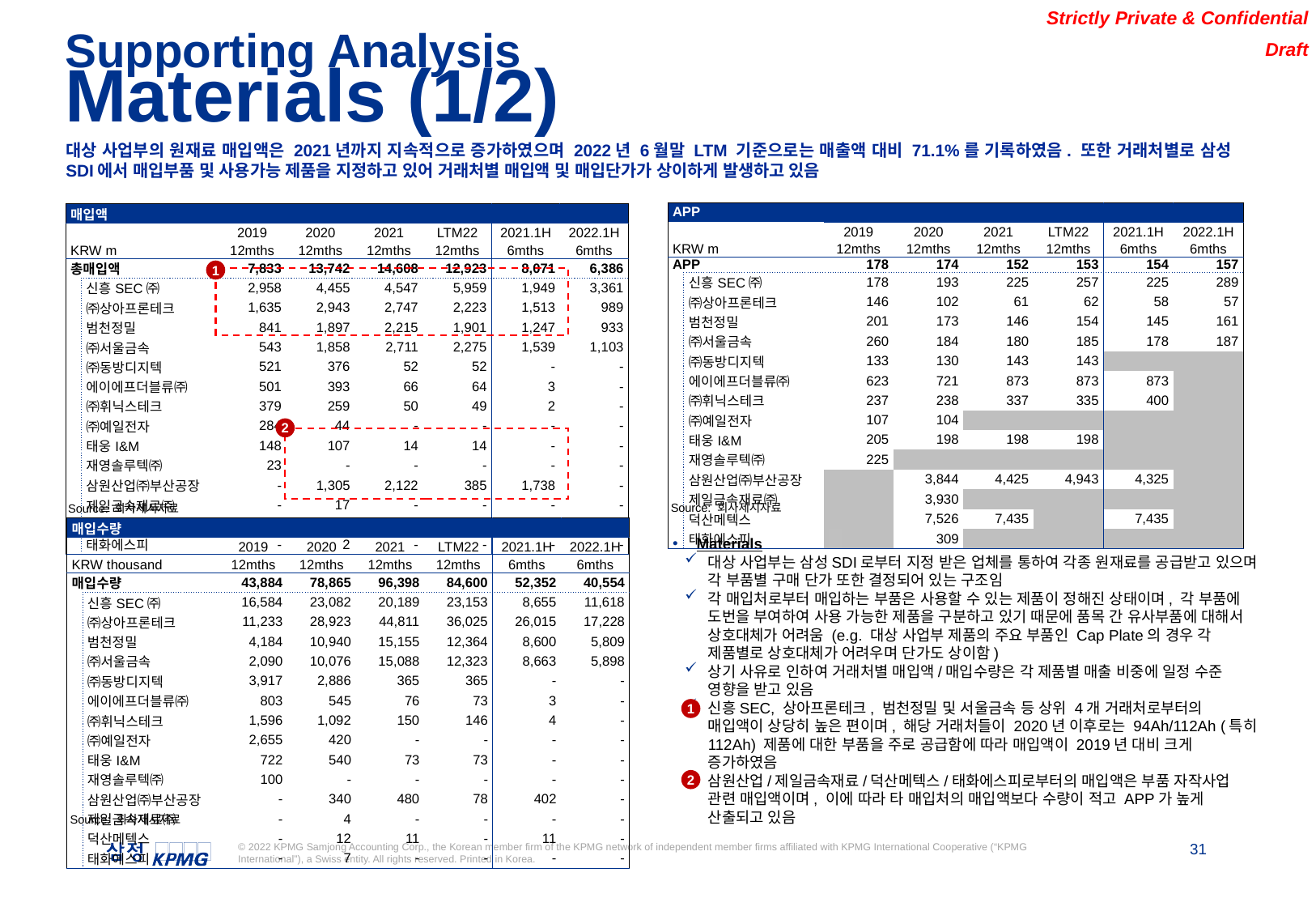

Supporting Analysis
Materials (1/2)
대상 사업부의 원재료 매입액은 2021년까지 지속적으로 증가하였으며 2022년 6월말 LTM 기준으로는 매출액 대비 71.1%를 기록하였음. 또한 거래처별로 삼성SDI에서 매입부품 및 사용가능 제품을 지정하고 있어 거래처별 매입액 및 매입단가가 상이하게 발생하고 있음
| APP |  |  |  |  |  |  |  |
| --- | --- | --- | --- | --- | --- | --- | --- |
|  |  | 2019 | 2020 | 2021 | LTM22 | 2021.1H | 2022.1H |
| KRW m |  | 12mths | 12mths | 12mths | 12mths | 6mths | 6mths |
| APP |  | 178 | 174 | 152 | 153 | 154 | 157 |
|  | 신흥SEC㈜ | 178 | 193 | 225 | 257 | 225 | 289 |
|  | ㈜상아프론테크 | 146 | 102 | 61 | 62 | 58 | 57 |
|  | 범천정밀 | 201 | 173 | 146 | 154 | 145 | 161 |
|  | ㈜서울금속 | 260 | 184 | 180 | 185 | 178 | 187 |
|  | ㈜동방디지텍 | 133 | 130 | 143 | 143 |  |  |
|  | 에이에프더블류㈜ | 623 | 721 | 873 | 873 | 873 |  |
|  | ㈜휘닉스테크 | 237 | 238 | 337 | 335 | 400 |  |
|  | ㈜예일전자 | 107 | 104 |  |  |  |  |
|  | 태웅I&M | 205 | 198 | 198 | 198 |  |  |
|  | 재영솔루텍㈜ | 225 |  |  |  |  |  |
|  | 삼원산업㈜부산공장 |  | 3,844 | 4,425 | 4,943 | 4,325 |  |
|  | 제일금속재료㈜ |  | 3,930 |  |  |  |  |
|  | 덕산메텍스 |  | 7,526 | 7,435 |  | 7,435 |  |
|  | 태화에스피 |  | 309 |  |  |  |  |
| 매입액 |  |  |  |  |  |  |  |
| --- | --- | --- | --- | --- | --- | --- | --- |
|  |  | 2019 | 2020 | 2021 | LTM22 | 2021.1H | 2022.1H |
| KRW m |  | 12mths | 12mths | 12mths | 12mths | 6mths | 6mths |
| 총매입액 |  | 7,833 | 13,742 | 14,608 | 12,923 | 8,071 | 6,386 |
|  | 신흥SEC㈜ | 2,958 | 4,455 | 4,547 | 5,959 | 1,949 | 3,361 |
|  | ㈜상아프론테크 | 1,635 | 2,943 | 2,747 | 2,223 | 1,513 | 989 |
|  | 범천정밀 | 841 | 1,897 | 2,215 | 1,901 | 1,247 | 933 |
|  | ㈜서울금속 | 543 | 1,858 | 2,711 | 2,275 | 1,539 | 1,103 |
|  | ㈜동방디지텍 | 521 | 376 | 52 | 52 | - | - |
|  | 에이에프더블류㈜ | 501 | 393 | 66 | 64 | 3 | - |
|  | ㈜휘닉스테크 | 379 | 259 | 50 | 49 | 2 | - |
|  | ㈜예일전자 | 284 | 44 | - | - | - | - |
|  | 태웅I&M | 148 | 107 | 14 | 14 | - | - |
|  | 재영솔루텍㈜ | 23 | - | - | - | - | - |
|  | 삼원산업㈜부산공장 | - | 1,305 | 2,122 | 385 | 1,738 | - |
|  | 제일금속재료㈜ | - | 17 | - | - | - | - |
|  | 덕산메텍스 | - | 87 | 82 | - | 82 | - |
|  | 태화에스피 | - | 2 | - | - | - | - |
1

2

Source: 회사제시자료
Source: 회사제시자료
| 매입수량 |  |  |  |  |  |  |  |
| --- | --- | --- | --- | --- | --- | --- | --- |
|  |  | 2019 | 2020 | 2021 | LTM22 | 2021.1H | 2022.1H |
| KRW thousand |  | 12mths | 12mths | 12mths | 12mths | 6mths | 6mths |
| 매입수량 |  | 43,884 | 78,865 | 96,398 | 84,600 | 52,352 | 40,554 |
|  | 신흥SEC㈜ | 16,584 | 23,082 | 20,189 | 23,153 | 8,655 | 11,618 |
|  | ㈜상아프론테크 | 11,233 | 28,923 | 44,811 | 36,025 | 26,015 | 17,228 |
|  | 범천정밀 | 4,184 | 10,940 | 15,155 | 12,364 | 8,600 | 5,809 |
|  | ㈜서울금속 | 2,090 | 10,076 | 15,088 | 12,323 | 8,663 | 5,898 |
|  | ㈜동방디지텍 | 3,917 | 2,886 | 365 | 365 | - | - |
|  | 에이에프더블류㈜ | 803 | 545 | 76 | 73 | 3 | - |
|  | ㈜휘닉스테크 | 1,596 | 1,092 | 150 | 146 | 4 | - |
|  | ㈜예일전자 | 2,655 | 420 | - | - | - | - |
|  | 태웅I&M | 722 | 540 | 73 | 73 | - | - |
|  | 재영솔루텍㈜ | 100 | - | - | - | - | - |
|  | 삼원산업㈜부산공장 | - | 340 | 480 | 78 | 402 | - |
|  | 제일금속재료㈜ | - | 4 | - | - | - | - |
|  | 덕산메텍스 | - | 12 | 11 | - | 11 | - |
|  | 태화에스피 | - | 7 | - | - | - | - |
Materials
대상 사업부는 삼성SDI로부터 지정 받은 업체를 통하여 각종 원재료를 공급받고 있으며 각 부품별 구매 단가 또한 결정되어 있는 구조임
각 매입처로부터 매입하는 부품은 사용할 수 있는 제품이 정해진 상태이며, 각 부품에 도번을 부여하여 사용 가능한 제품을 구분하고 있기 때문에 품목 간 유사부품에 대해서 상호대체가 어려움 (e.g. 대상 사업부 제품의 주요 부품인 Cap Plate의 경우 각 제품별로 상호대체가 어려우며 단가도 상이함)
상기 사유로 인하여 거래처별 매입액/매입수량은 각 제품별 매출 비중에 일정 수준 영향을 받고 있음
신흥SEC, 상아프론테크, 범천정밀 및 서울금속 등 상위 4개 거래처로부터의 매입액이 상당히 높은 편이며, 해당 거래처들이 2020년 이후로는 94Ah/112Ah (특히 112Ah) 제품에 대한 부품을 주로 공급함에 따라 매입액이 2019년 대비 크게 증가하였음
삼원산업/제일금속재료/덕산메텍스/태화에스피로부터의 매입액은 부품 자작사업 관련 매입액이며, 이에 따라 타 매입처의 매입액보다 수량이 적고 APP가 높게 산출되고 있음
1
2
Source: 회사제시자료